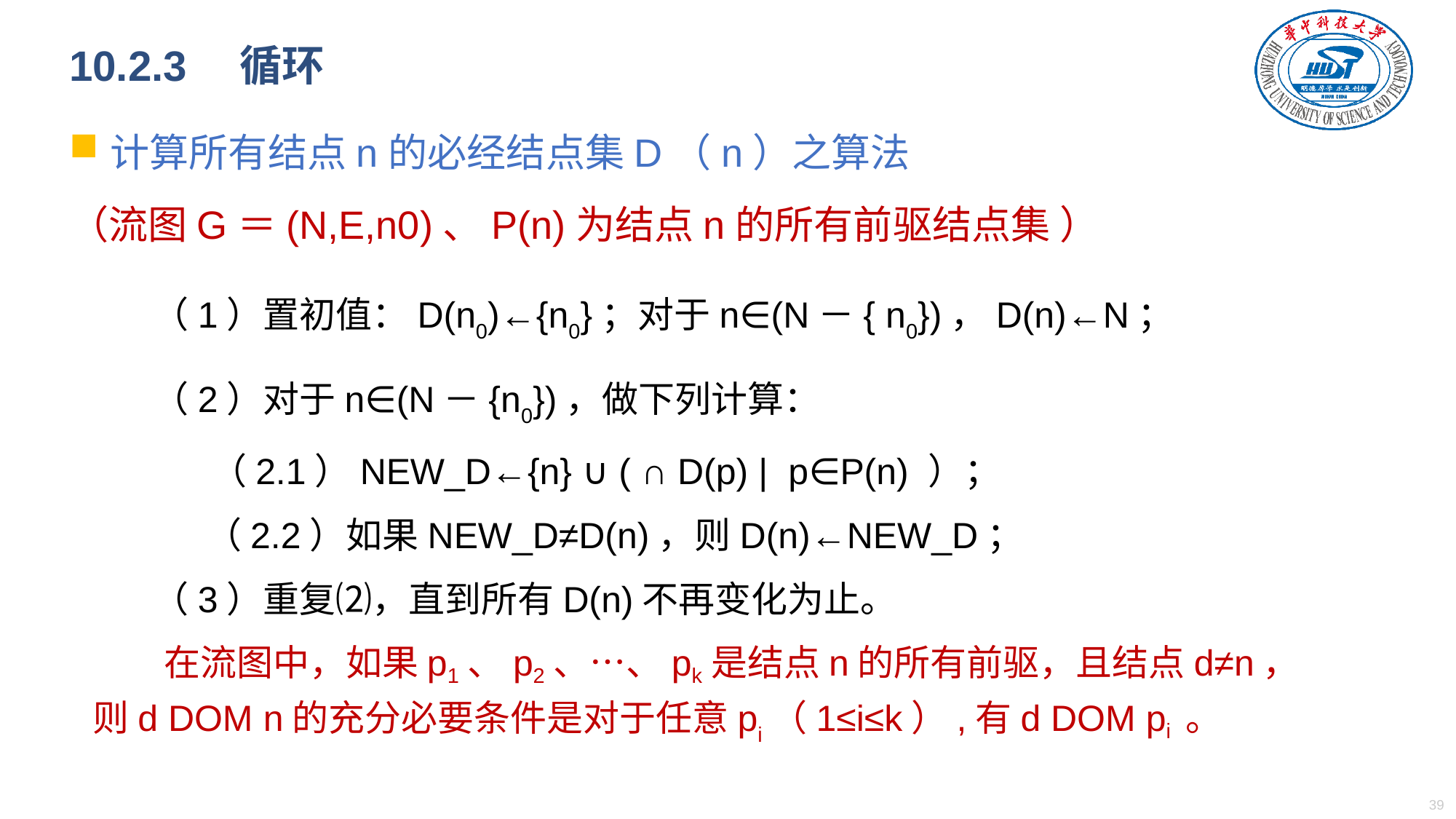

# 10.2.3　循环

计算所有结点n的必经结点集D（n）之算法
（流图G＝(N,E,n0)、P(n)为结点n的所有前驱结点集 ）

（1）置初值：D(n0)←{n0}；对于n∈(N－{ n0})，D(n)←N；
（2）对于n∈(N－{n0})，做下列计算：
      （2.1）NEW_D←{n} ∪ ( ∩ D(p) |  p∈P(n) ）；
　  （2.2）如果NEW_D≠D(n)，则D(n)←NEW_D；
（3）重复⑵，直到所有D(n)不再变化为止。
在流图中，如果p1、p2、…、pk是结点n的所有前驱，且结点d≠n，则d DOM n的充分必要条件是对于任意pi（1≤i≤k）,有d DOM pi 。
39